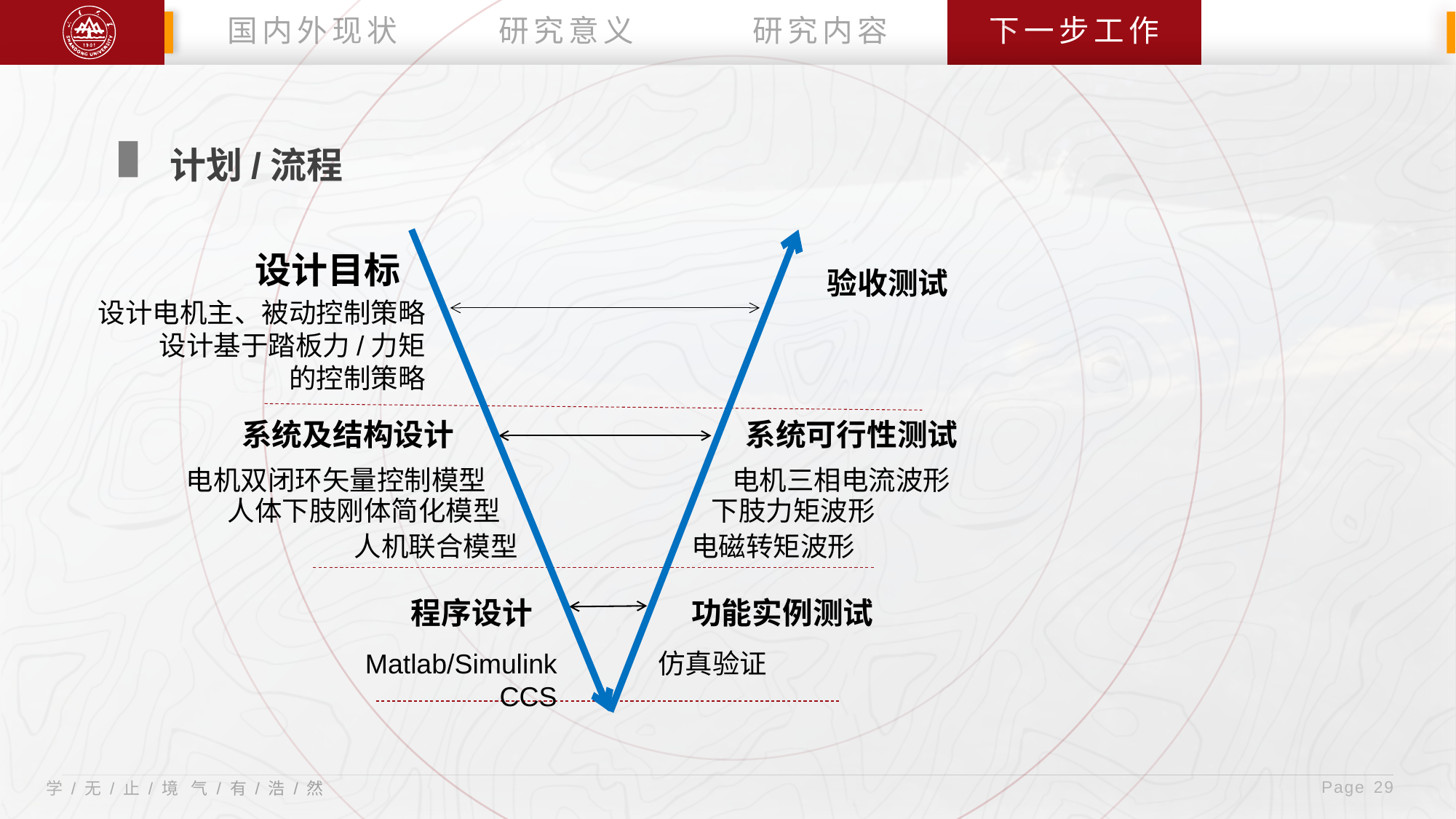

国内外现状
研究意义
研究内容
下一步工作

计划/流程

设计目标
验收测试
设计电机主、被动控制策略
设计基于踏板力/力矩
的控制策略
系统及结构设计
系统可行性测试
电机双闭环矢量控制模型
电机三相电流波形
人体下肢刚体简化模型
下肢力矩波形
人机联合模型
电磁转矩波形
程序设计
功能实例测试
Matlab/Simulink
CCS
仿真验证
  Page  29